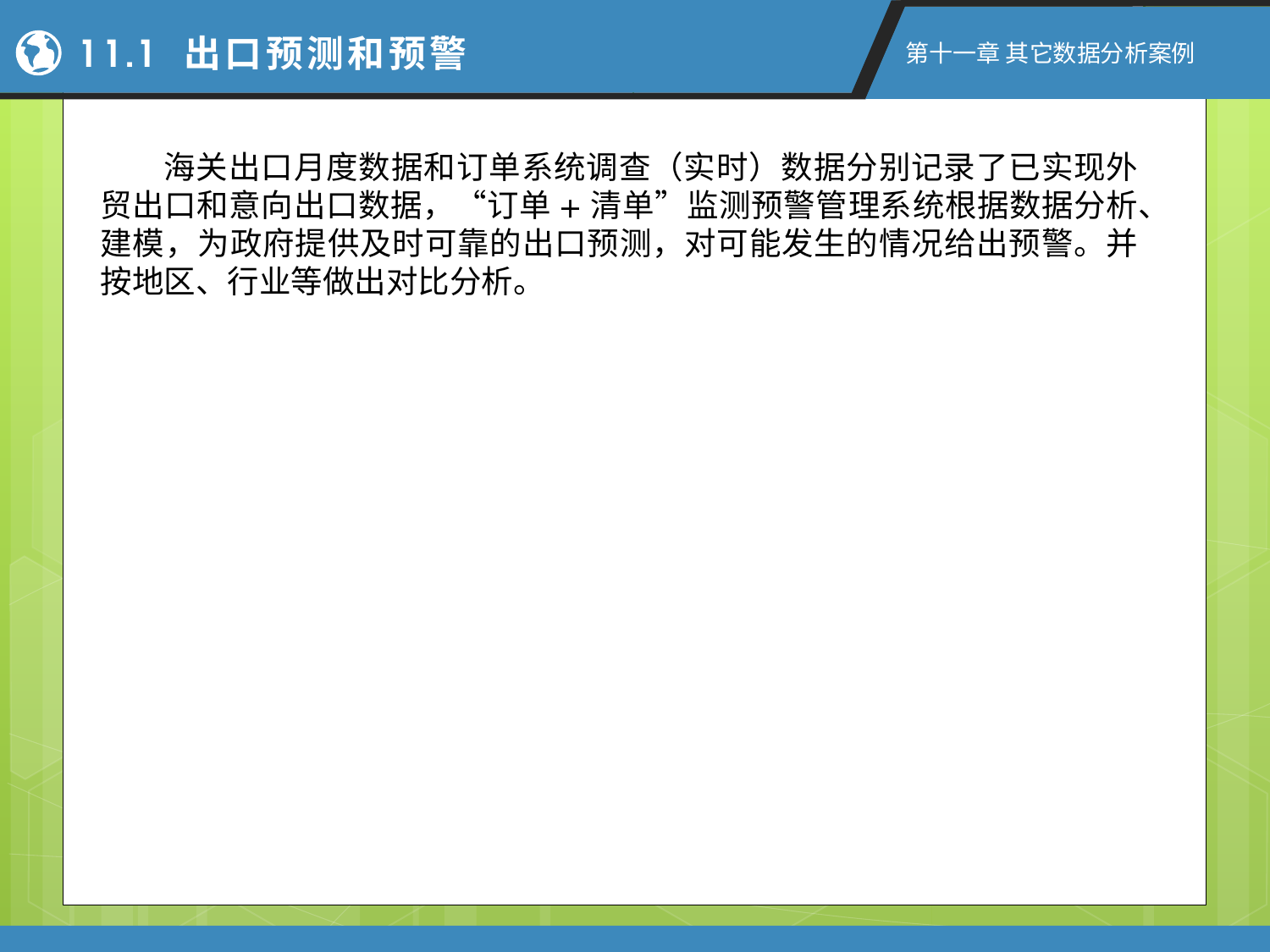

11.1 出口预测和预警

第十一章 其它数据分析案例
海关出口月度数据和订单系统调查（实时）数据分别记录了已实现外贸出口和意向出口数据，“订单+清单”监测预警管理系统根据数据分析、建模，为政府提供及时可靠的出口预测，对可能发生的情况给出预警。并按地区、行业等做出对比分析。